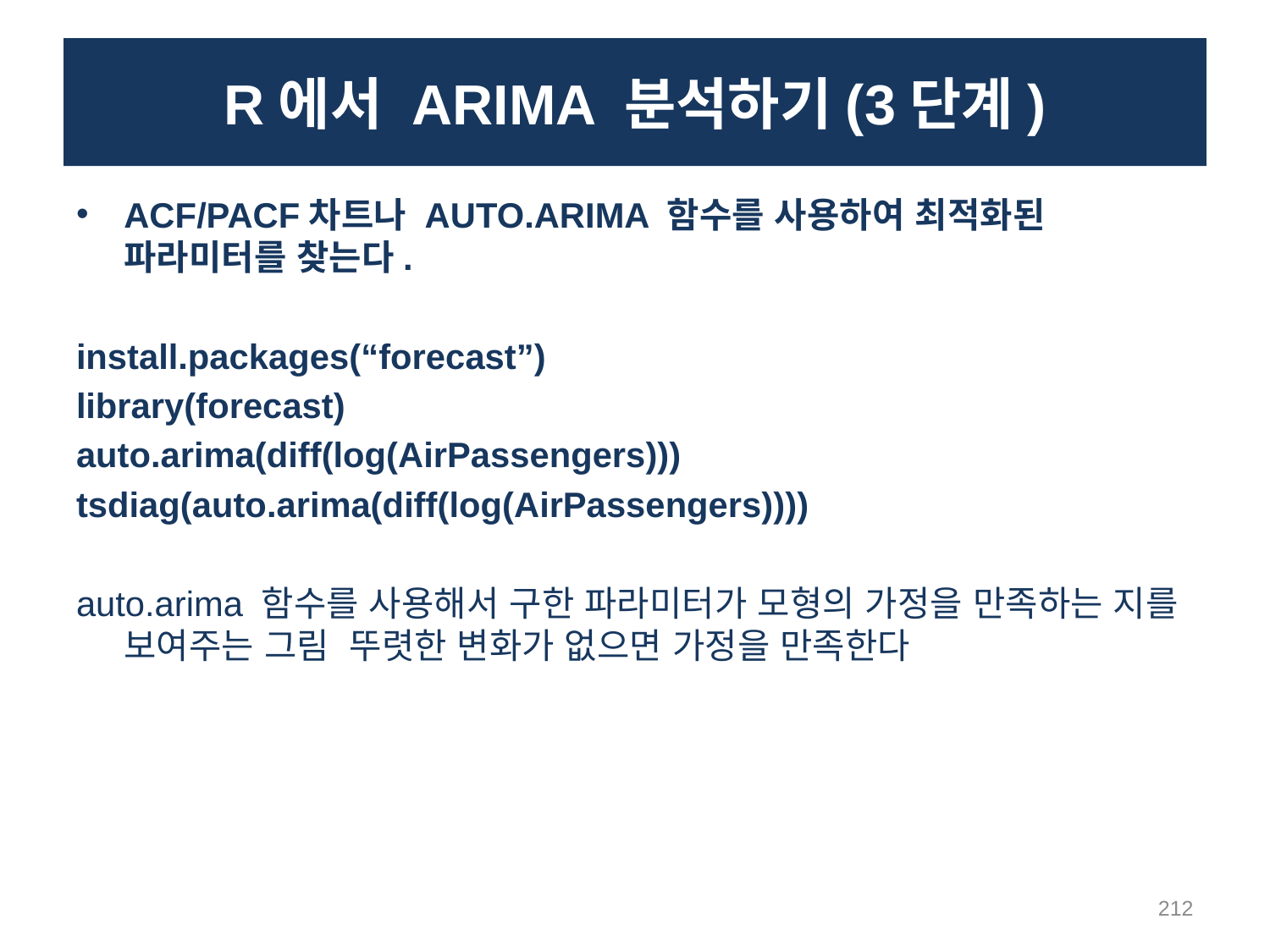

# R에서 ARIMA 분석하기(3단계)
ACF/PACF차트나 AUTO.ARIMA 함수를 사용하여 최적화된 파라미터를 찾는다.

install.packages(“forecast”)
library(forecast)
auto.arima(diff(log(AirPassengers)))
tsdiag(auto.arima(diff(log(AirPassengers))))

auto.arima 함수를 사용해서 구한 파라미터가 모형의 가정을 만족하는 지를 보여주는 그림  뚜렷한 변화가 없으면 가정을 만족한다

212